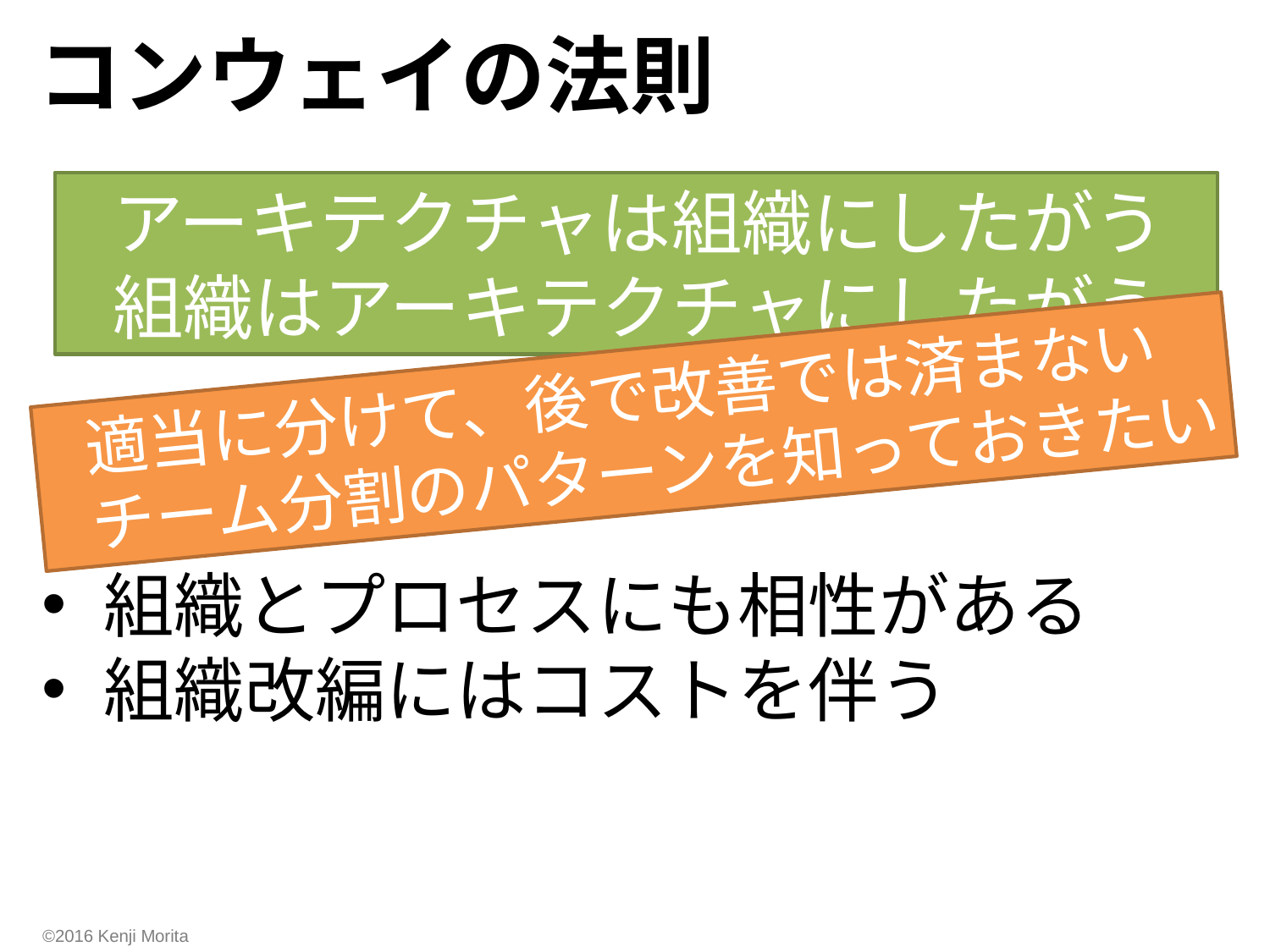

# コンウェイの法則
アーキテクチャは組織にしたがう
組織はアーキテクチャにしたがう
適当に分けて、後で改善では済まない
チーム分割のパターンを知っておきたい
組織とプロセスにも相性がある
組織改編にはコストを伴う